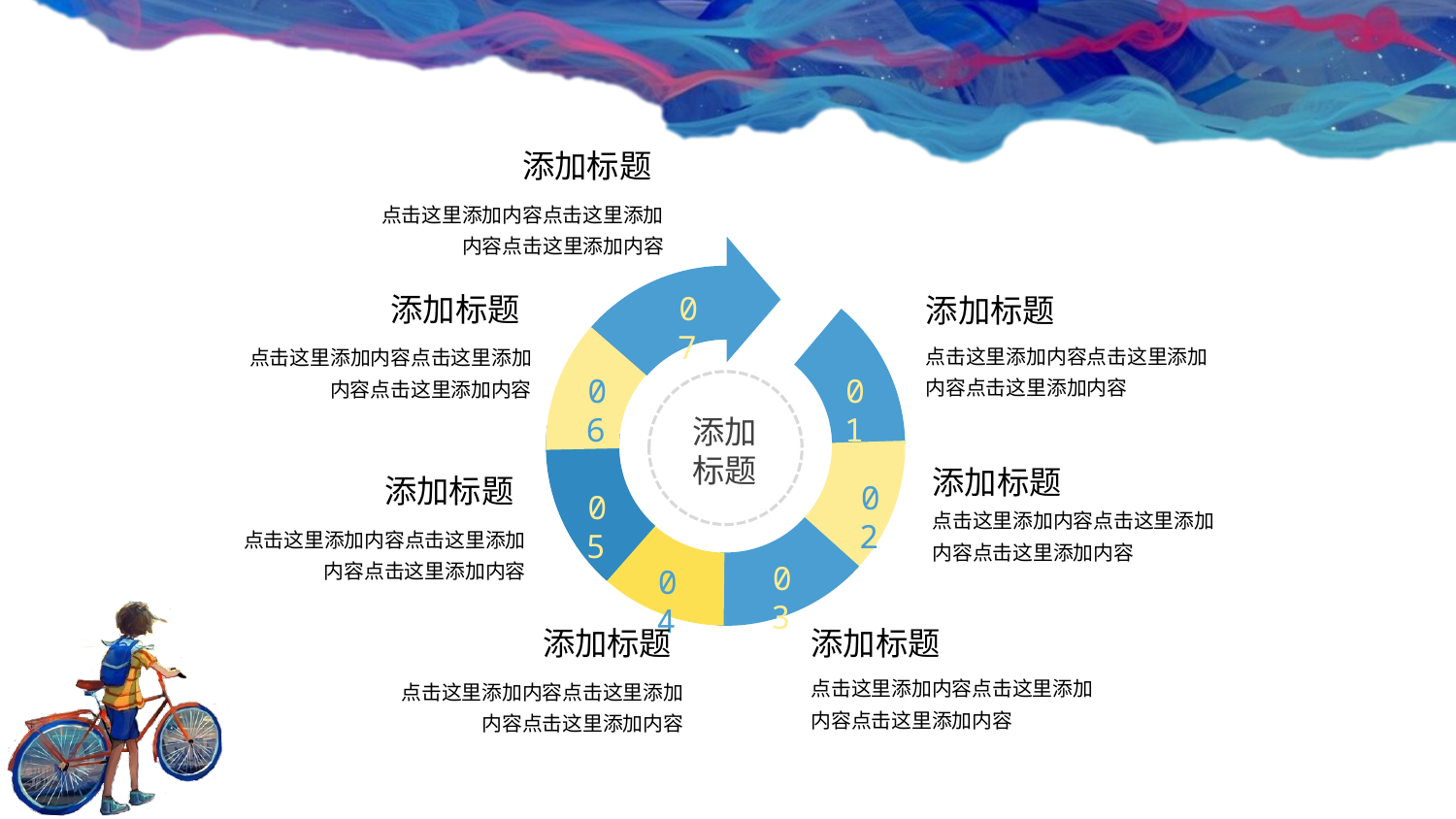

添加标题
点击这里添加内容点击这里添加内容点击这里添加内容

07

01

02

04

05

06

03
添加标题
点击这里添加内容点击这里添加内容点击这里添加内容
添加标题
点击这里添加内容点击这里添加内容点击这里添加内容

添加
标题
添加标题
点击这里添加内容点击这里添加内容点击这里添加内容
添加标题
点击这里添加内容点击这里添加内容点击这里添加内容
添加标题
点击这里添加内容点击这里添加内容点击这里添加内容
添加标题
点击这里添加内容点击这里添加内容点击这里添加内容